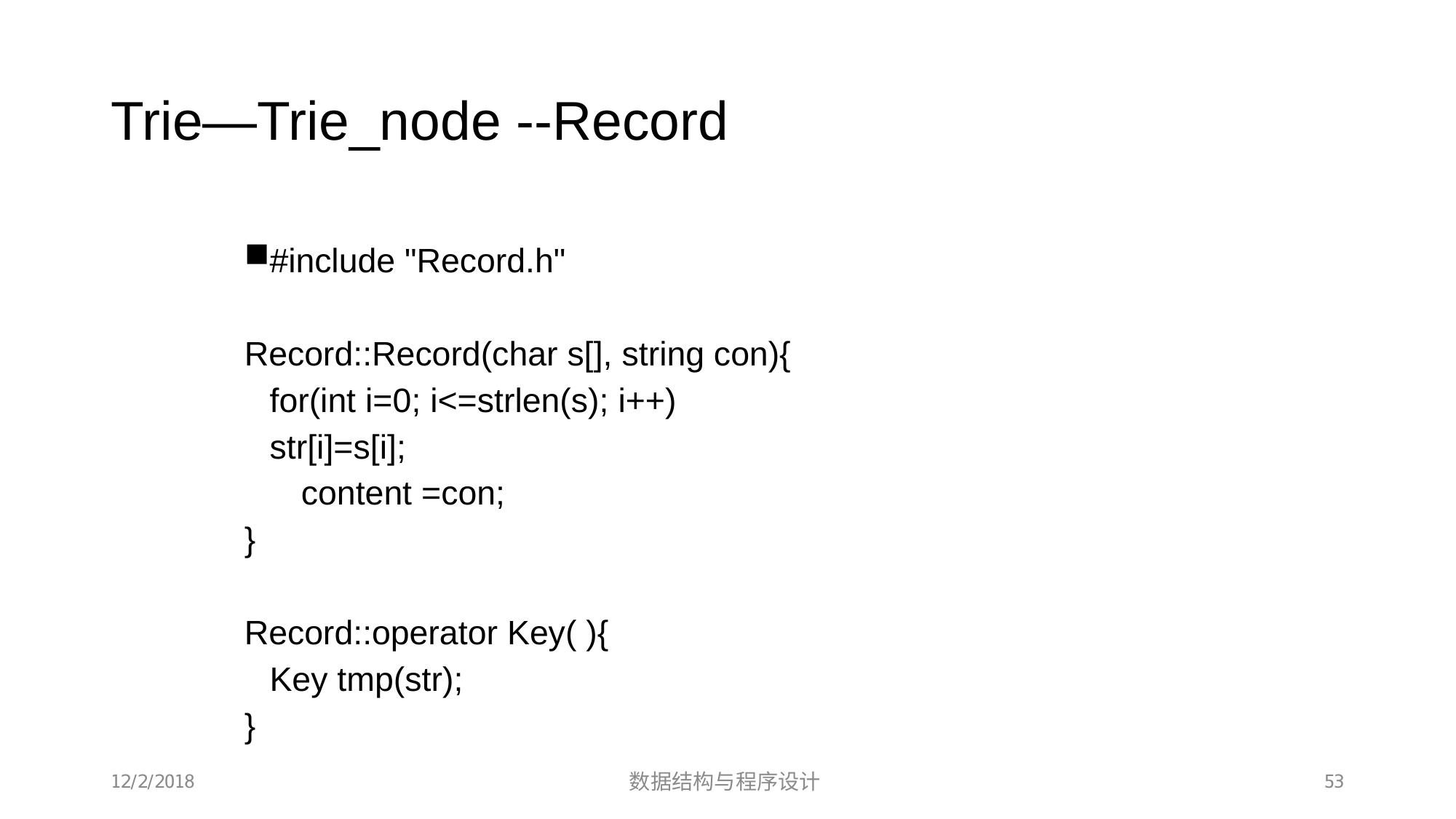

# Trie—Trie_node --Record
#include "Record.h"

Record::Record(char s[], string con){
	for(int i=0; i<=strlen(s); i++)
		str[i]=s[i];
      content =con;
}

Record::operator Key( ){
	Key tmp(str);
}

12/2/2018
数据结构与程序设计
53